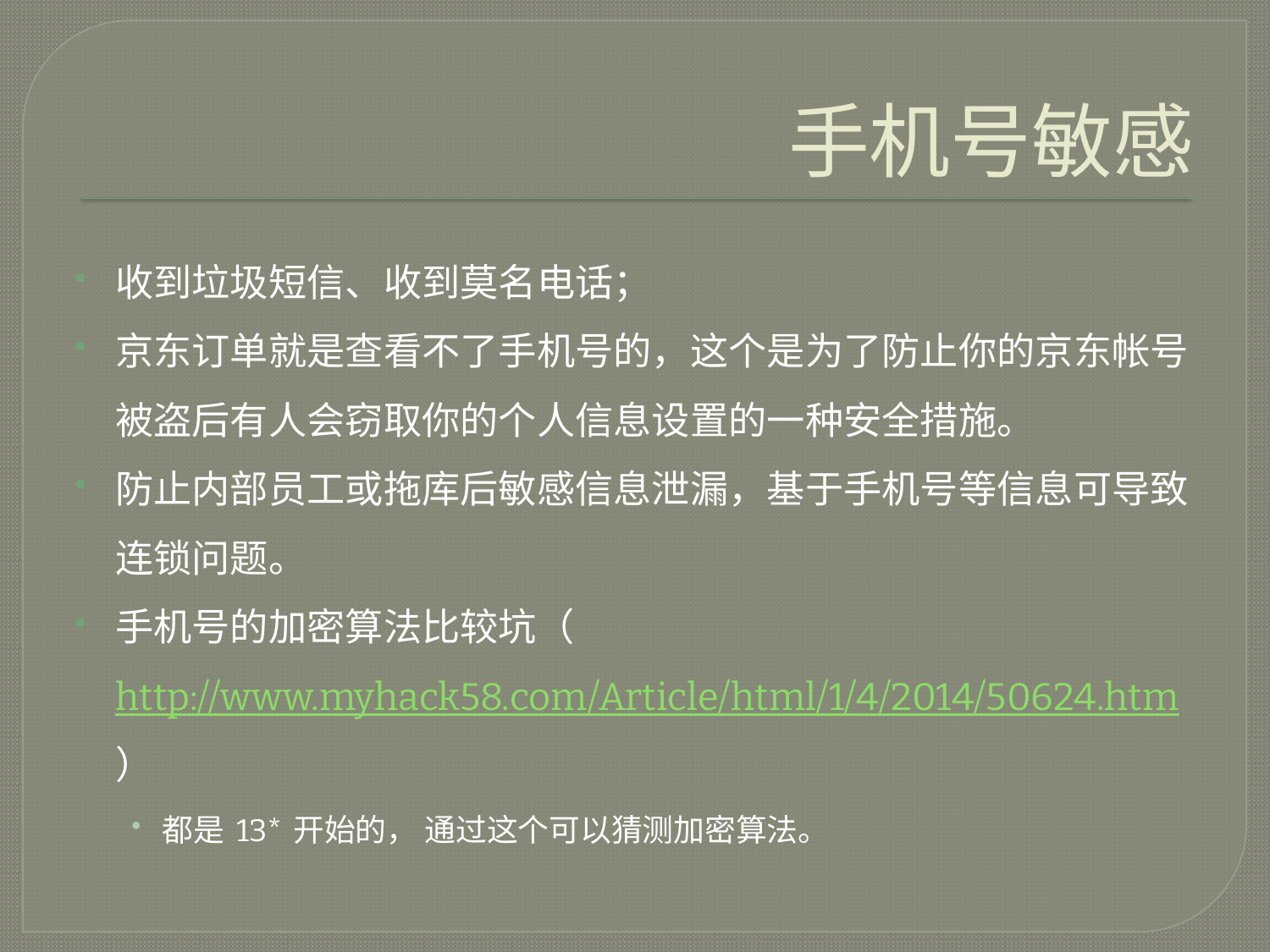

# 手机号敏感
收到垃圾短信、收到莫名电话；
京东订单就是查看不了手机号的，这个是为了防止你的京东帐号被盗后有人会窃取你的个人信息设置的一种安全措施。
防止内部员工或拖库后敏感信息泄漏，基于手机号等信息可导致连锁问题。
手机号的加密算法比较坑（http://www.myhack58.com/Article/html/1/4/2014/50624.htm）
都是 13* 开始的， 通过这个可以猜测加密算法。